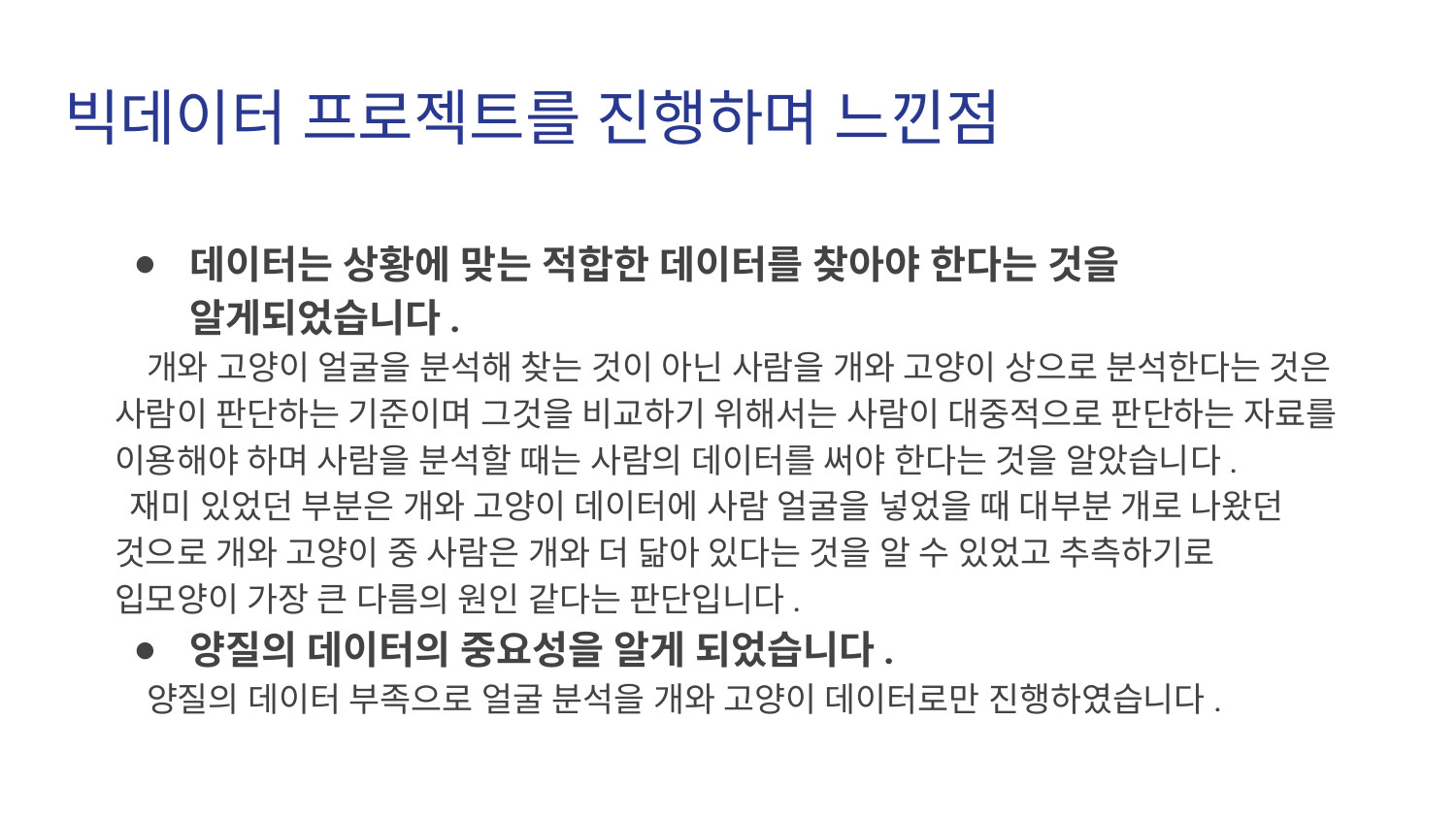

# 빅데이터 프로젝트를 진행하며 느낀점
데이터는 상황에 맞는 적합한 데이터를 찾아야 한다는 것을 알게되었습니다.
   개와 고양이 얼굴을 분석해 찾는 것이 아닌 사람을 개와 고양이 상으로 분석한다는 것은 사람이 판단하는 기준이며 그것을 비교하기 위해서는 사람이 대중적으로 판단하는 자료를 이용해야 하며 사람을 분석할 때는 사람의 데이터를 써야 한다는 것을 알았습니다.
 재미 있었던 부분은 개와 고양이 데이터에 사람 얼굴을 넣었을 때 대부분 개로 나왔던 것으로 개와 고양이 중 사람은 개와 더 닮아 있다는 것을 알 수 있었고 추측하기로 입모양이 가장 큰 다름의 원인 같다는 판단입니다.
양질의 데이터의 중요성을 알게 되었습니다.
   양질의 데이터 부족으로 얼굴 분석을 개와 고양이 데이터로만 진행하였습니다.